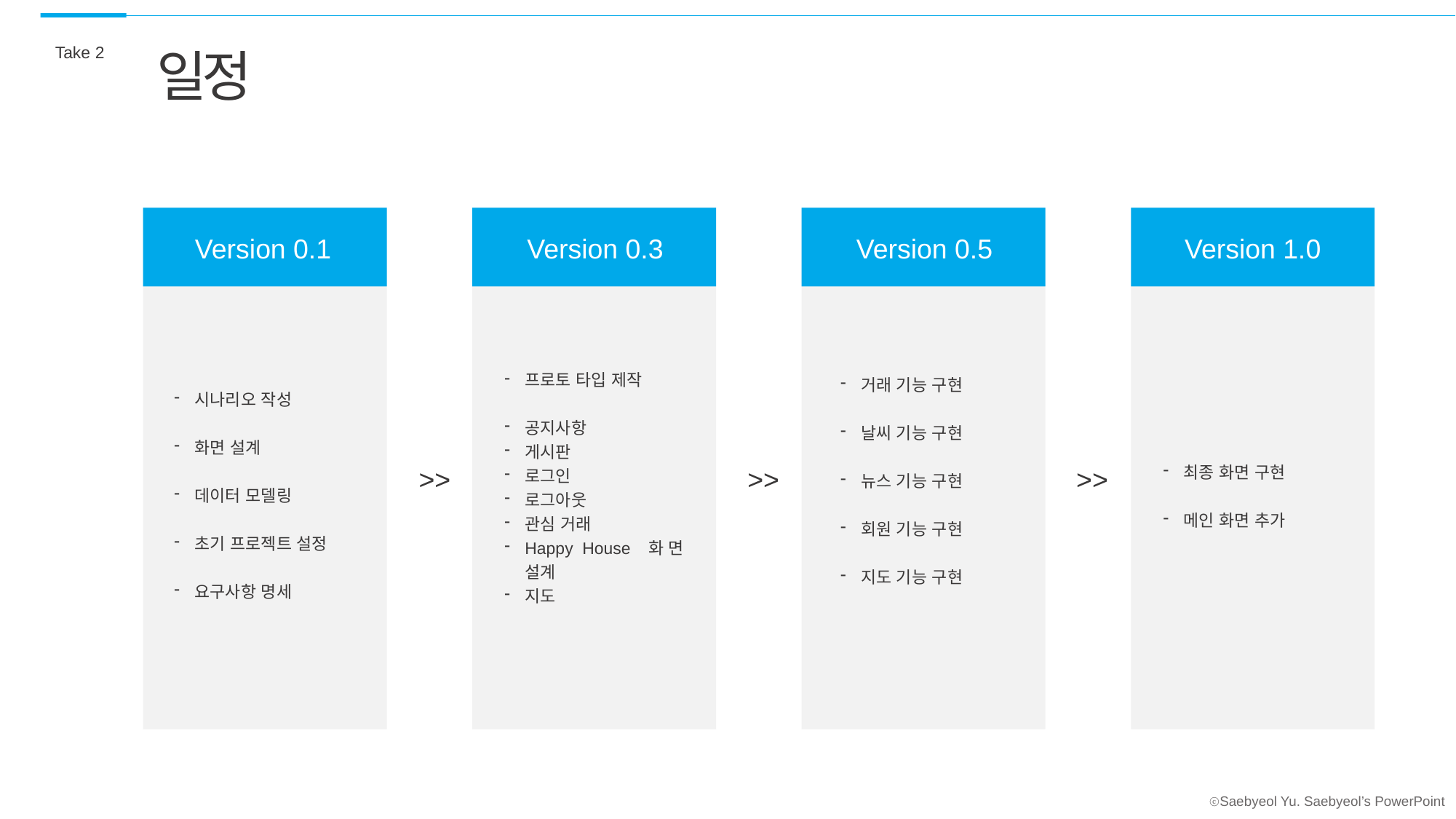

Take 2
일정

Version 0.1
Version 0.3
Version 0.5
Version 1.0
프로토 타입 제작

공지사항
게시판
로그인
로그아웃
관심 거래
Happy House 화면 설계
지도
거래 기능 구현

날씨 기능 구현

뉴스 기능 구현

회원 기능 구현

지도 기능 구현
시나리오 작성

화면 설계

데이터 모델링

초기 프로젝트 설정

요구사항 명세
최종 화면 구현

메인 화면 추가
>>
>>
>>